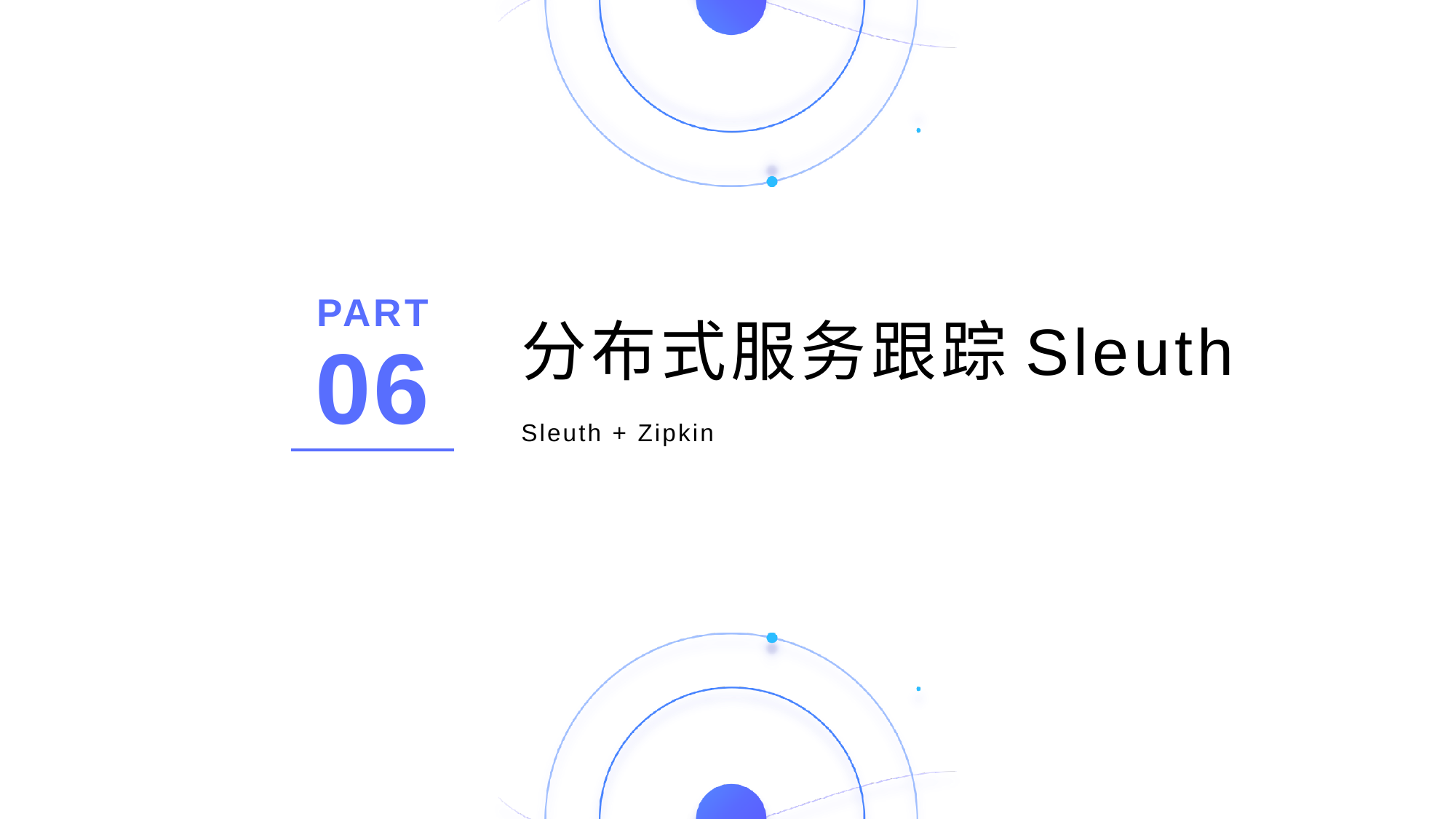

PART
# 分布式服务跟踪Sleuth
06
Sleuth + Zipkin